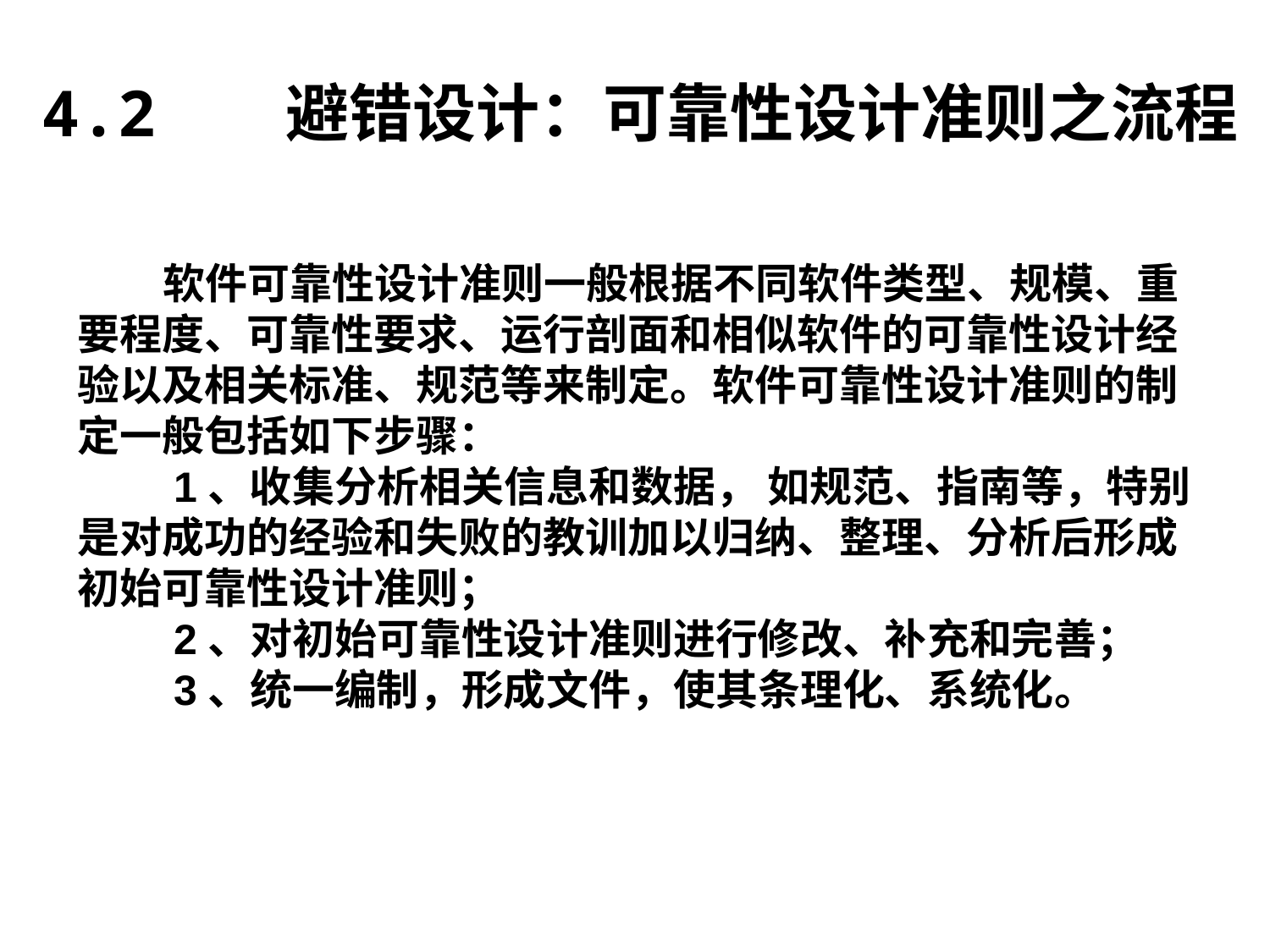

4.2   避错设计：可靠性设计准则之流程
    软件可靠性设计准则一般根据不同软件类型、规模、重要程度、可靠性要求、运行剖面和相似软件的可靠性设计经验以及相关标准、规范等来制定。软件可靠性设计准则的制定一般包括如下步骤：
     1、收集分析相关信息和数据， 如规范、指南等，特别是对成功的经验和失败的教训加以归纳、整理、分析后形成初始可靠性设计准则；
     2、对初始可靠性设计准则进行修改、补充和完善；
     3、统一编制，形成文件，使其条理化、系统化。